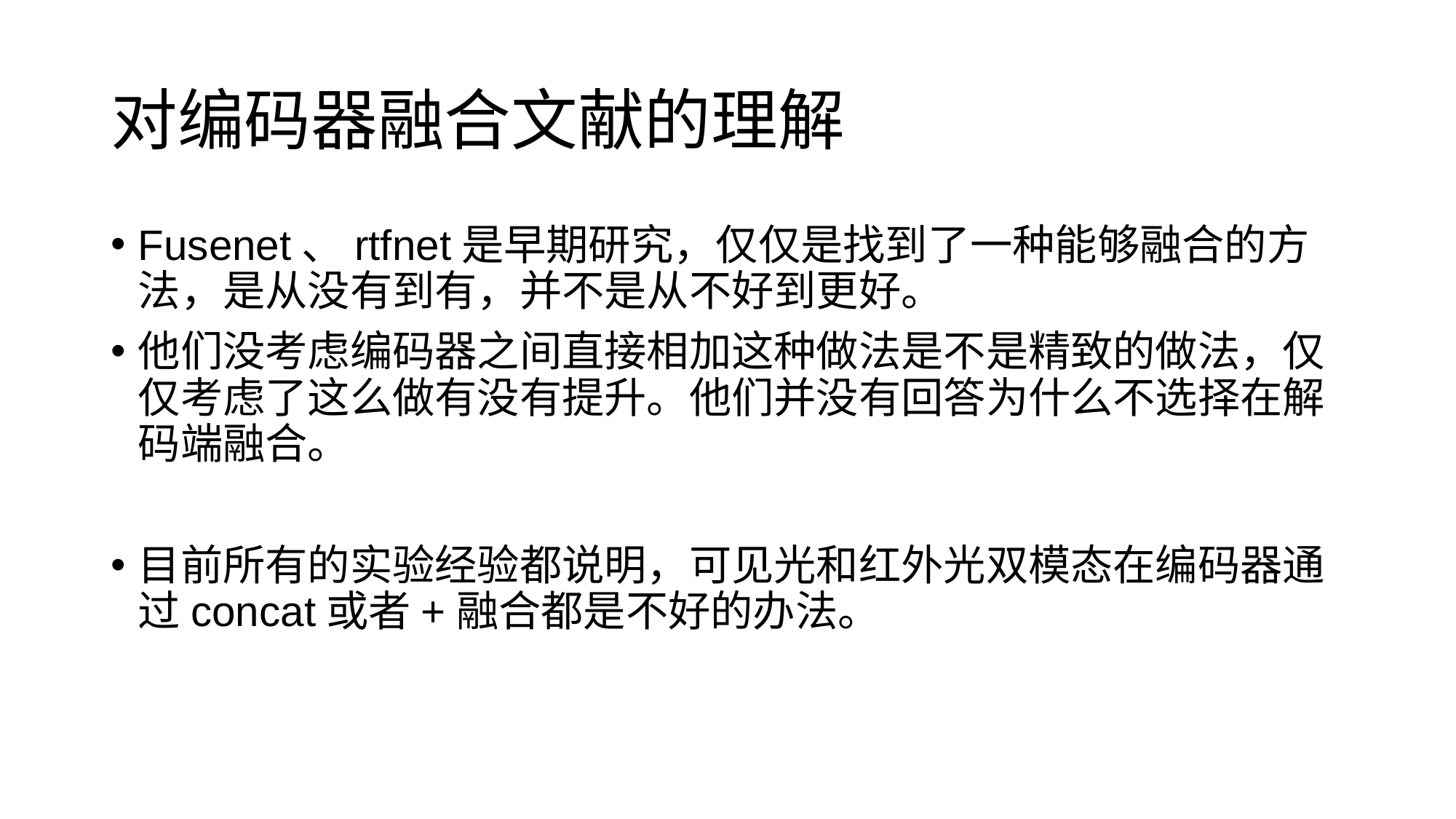

# 对编码器融合文献的理解
Fusenet、rtfnet是早期研究，仅仅是找到了一种能够融合的方法，是从没有到有，并不是从不好到更好。
他们没考虑编码器之间直接相加这种做法是不是精致的做法，仅仅考虑了这么做有没有提升。他们并没有回答为什么不选择在解码端融合。

目前所有的实验经验都说明，可见光和红外光双模态在编码器通过concat或者+融合都是不好的办法。